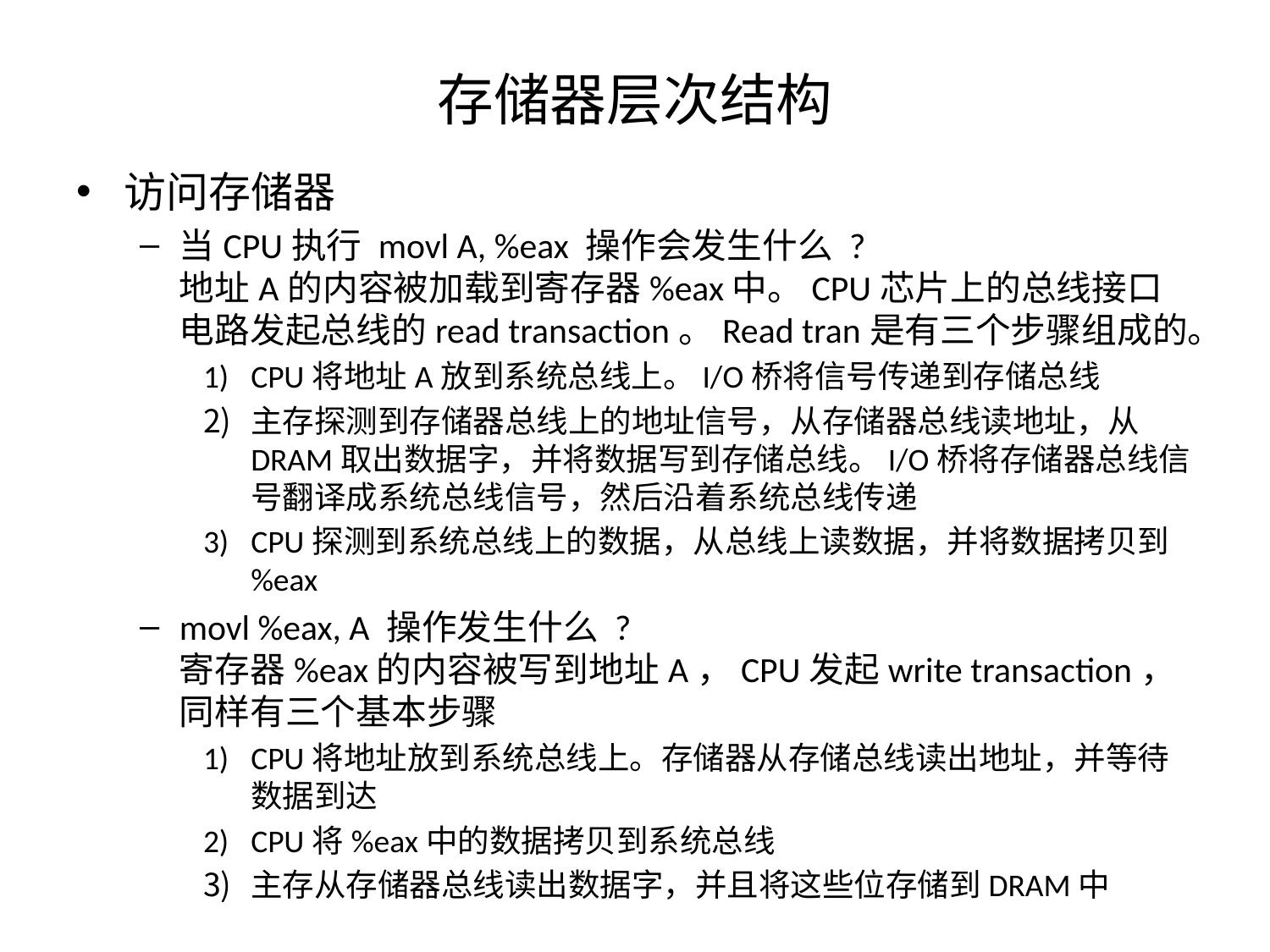

# 存储器层次结构
访问存储器
当CPU执行 movl A, %eax 操作会发生什么 ?
地址A的内容被加载到寄存器%eax中。CPU芯片上的总线接口电路发起总线的read transaction。Read tran是有三个步骤组成的。
CPU将地址A放到系统总线上。I/O桥将信号传递到存储总线
主存探测到存储器总线上的地址信号，从存储器总线读地址，从DRAM取出数据字，并将数据写到存储总线。I/O桥将存储器总线信号翻译成系统总线信号，然后沿着系统总线传递
CPU探测到系统总线上的数据，从总线上读数据，并将数据拷贝到%eax
movl %eax, A 操作发生什么 ?
寄存器%eax的内容被写到地址A，CPU发起write transaction，同样有三个基本步骤
CPU将地址放到系统总线上。存储器从存储总线读出地址，并等待数据到达
CPU将%eax中的数据拷贝到系统总线
主存从存储器总线读出数据字，并且将这些位存储到DRAM中